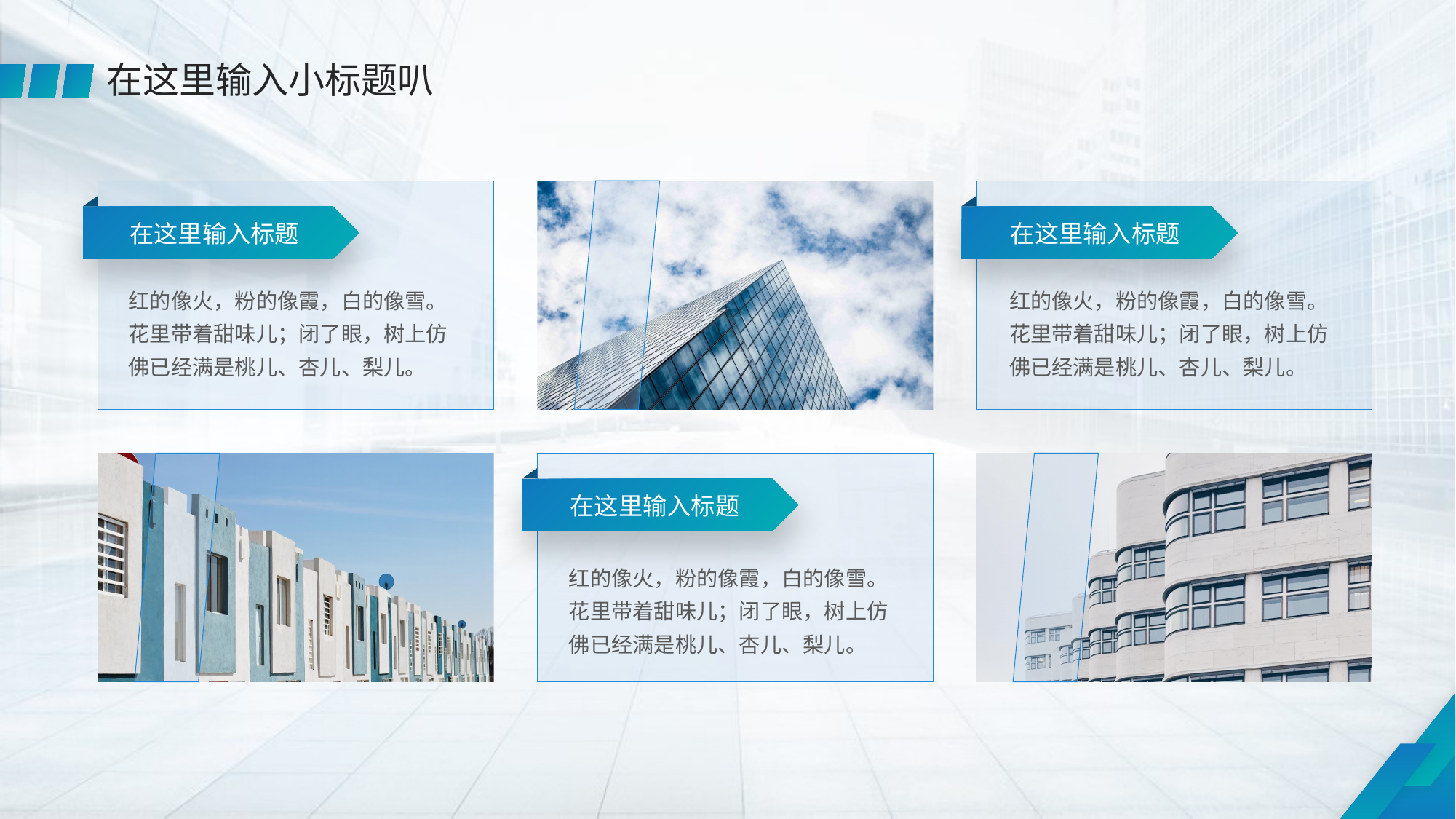

在这里输入小标题叭

在这里输入标题
在这里输入标题
红的像火，粉的像霞，白的像雪。花里带着甜味儿；闭了眼，树上仿佛已经满是桃儿、杏儿、梨儿。
红的像火，粉的像霞，白的像雪。花里带着甜味儿；闭了眼，树上仿佛已经满是桃儿、杏儿、梨儿。

在这里输入标题
红的像火，粉的像霞，白的像雪。花里带着甜味儿；闭了眼，树上仿佛已经满是桃儿、杏儿、梨儿。